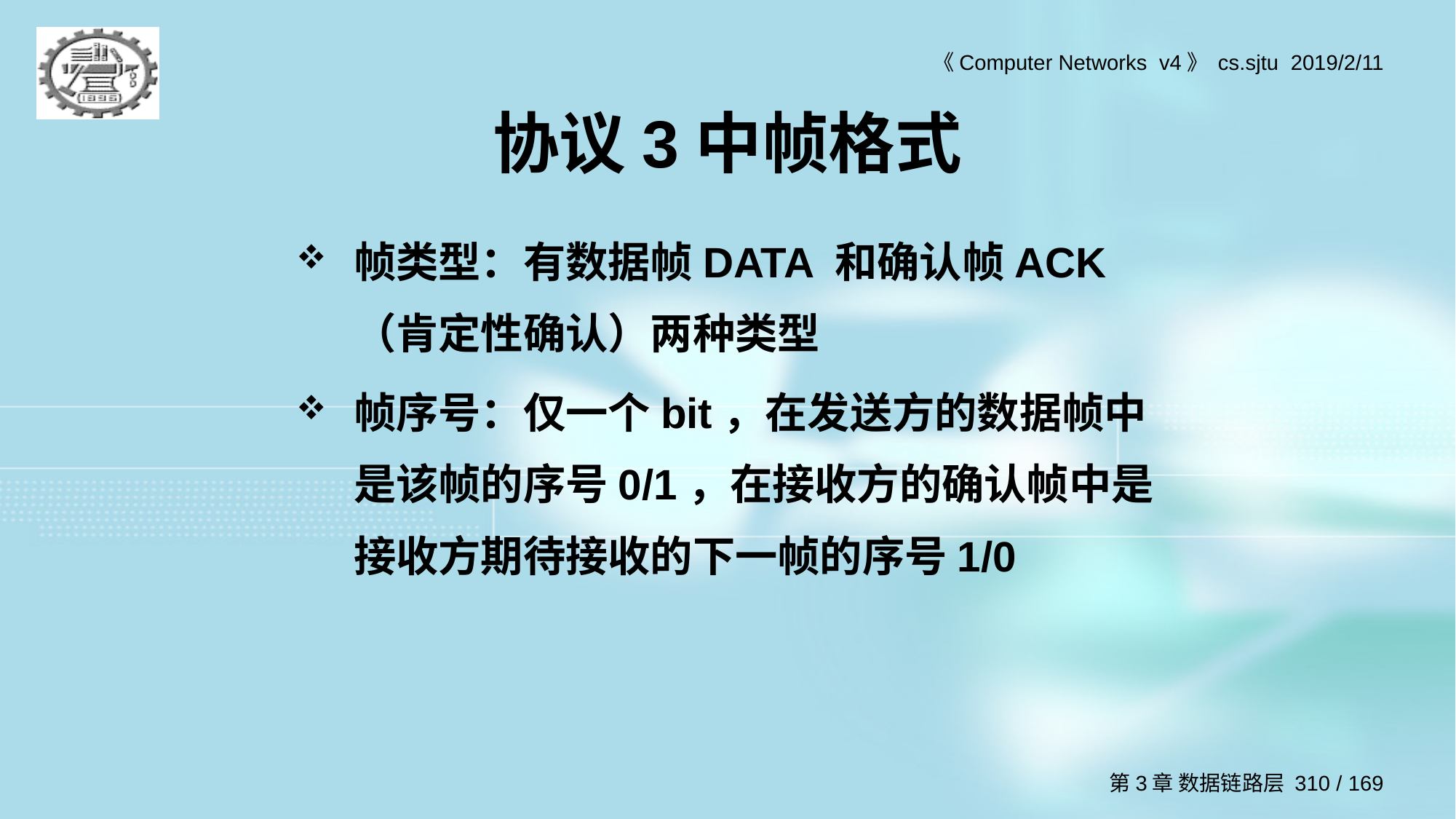

# 协议3中帧格式
帧类型：有数据帧DATA 和确认帧ACK（肯定性确认）两种类型
帧序号：仅一个bit，在发送方的数据帧中是该帧的序号0/1，在接收方的确认帧中是接收方期待接收的下一帧的序号1/0